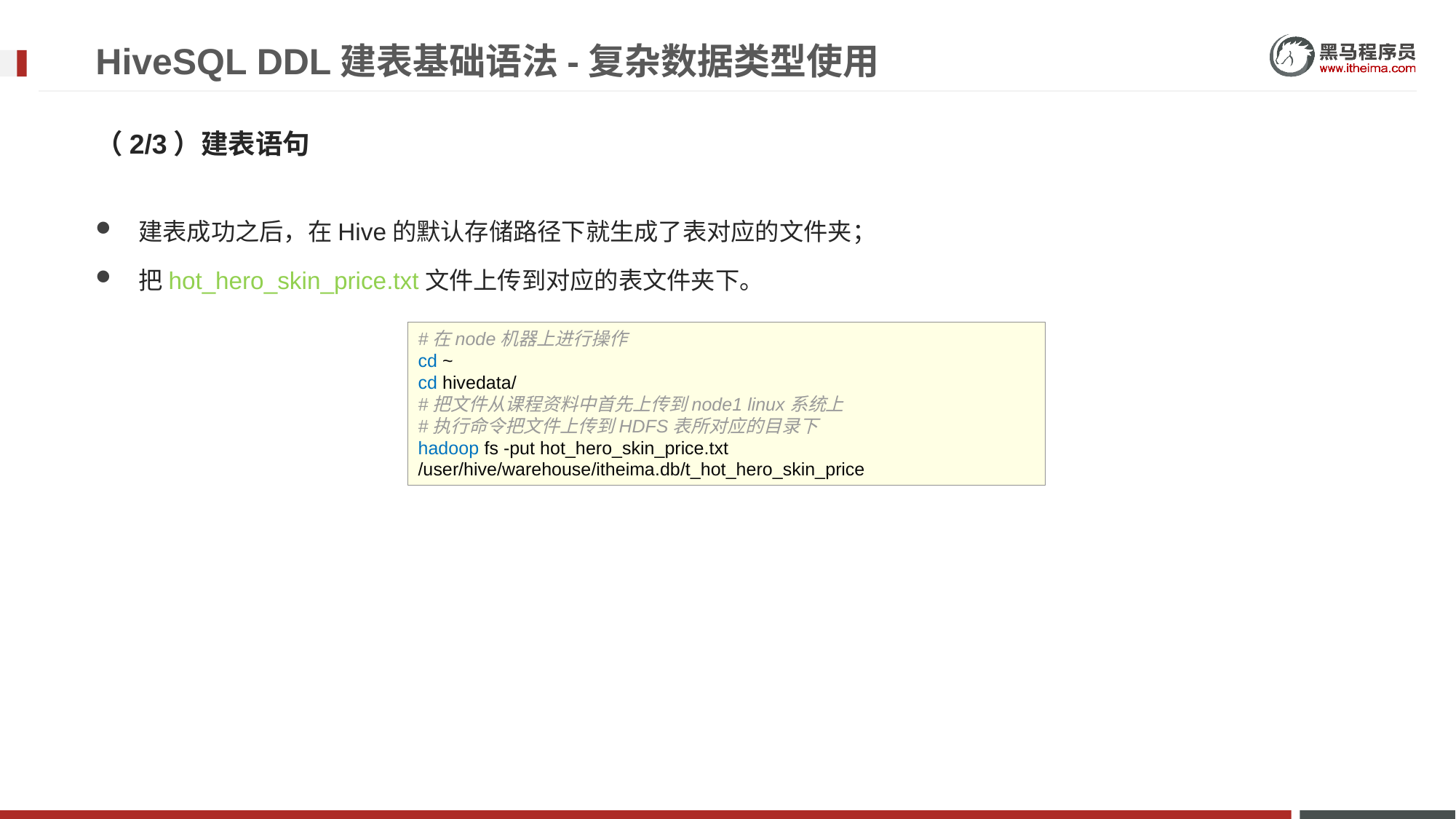

# HiveSQL DDL建表基础语法-复杂数据类型使用
（2/3）建表语句
建表成功之后，在Hive的默认存储路径下就生成了表对应的文件夹；
把hot_hero_skin_price.txt文件上传到对应的表文件夹下。

#在node机器上进行操作
cd ~
cd hivedata/
#把文件从课程资料中首先上传到node1 linux系统上
#执行命令把文件上传到HDFS表所对应的目录下
hadoop fs -put hot_hero_skin_price.txt /user/hive/warehouse/itheima.db/t_hot_hero_skin_price